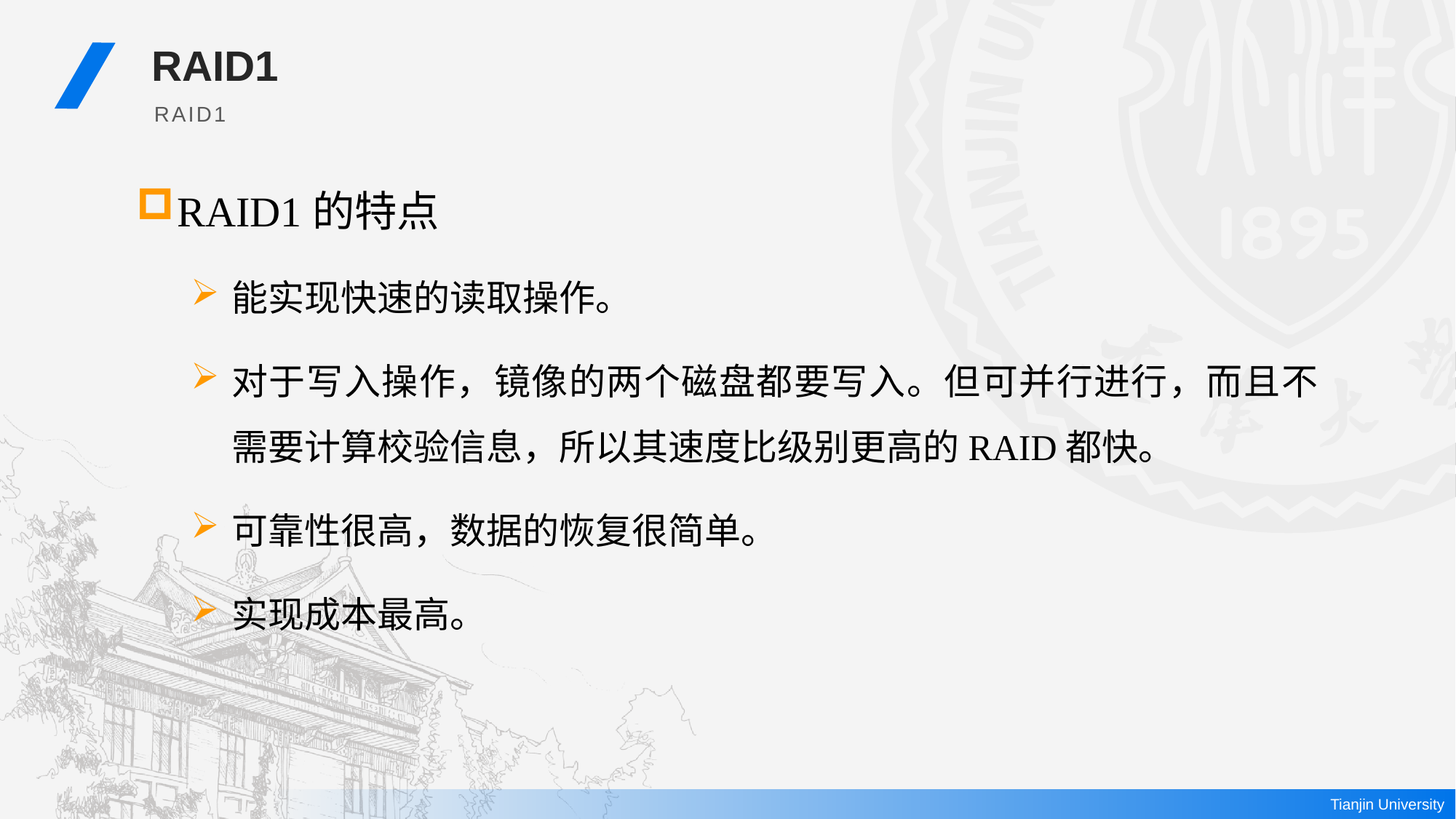

RAID1
RAID1
RAID1的特点
能实现快速的读取操作。
对于写入操作，镜像的两个磁盘都要写入。但可并行进行，而且不需要计算校验信息，所以其速度比级别更高的RAID都快。
可靠性很高，数据的恢复很简单。
实现成本最高。